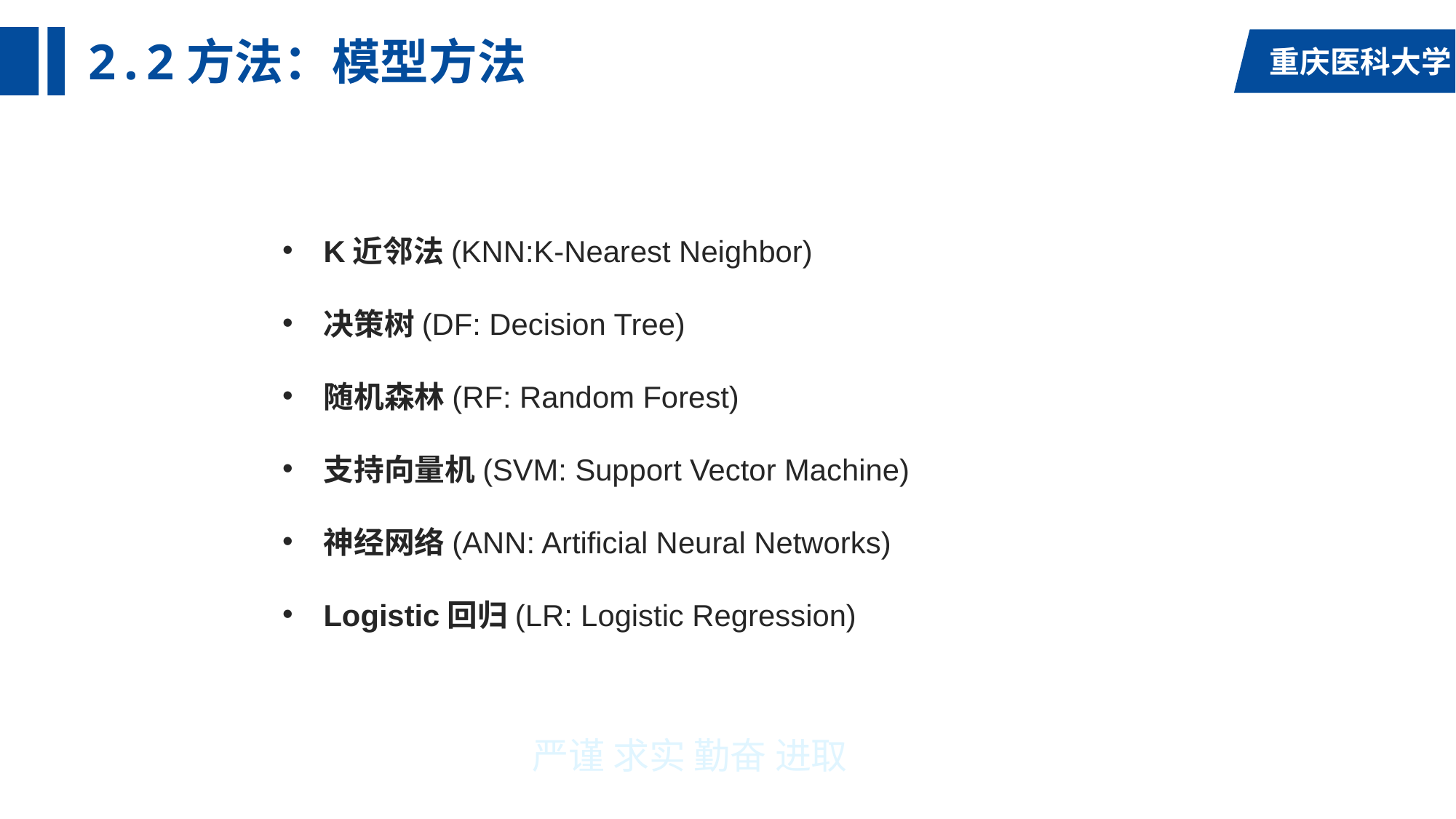

# 2.2方法：模型方法
K近邻法(KNN:K-Nearest Neighbor)
决策树(DF: Decision Tree)
随机森林(RF: Random Forest)
支持向量机(SVM: Support Vector Machine)
神经网络(ANN: Artificial Neural Networks)
Logistic回归(LR: Logistic Regression)